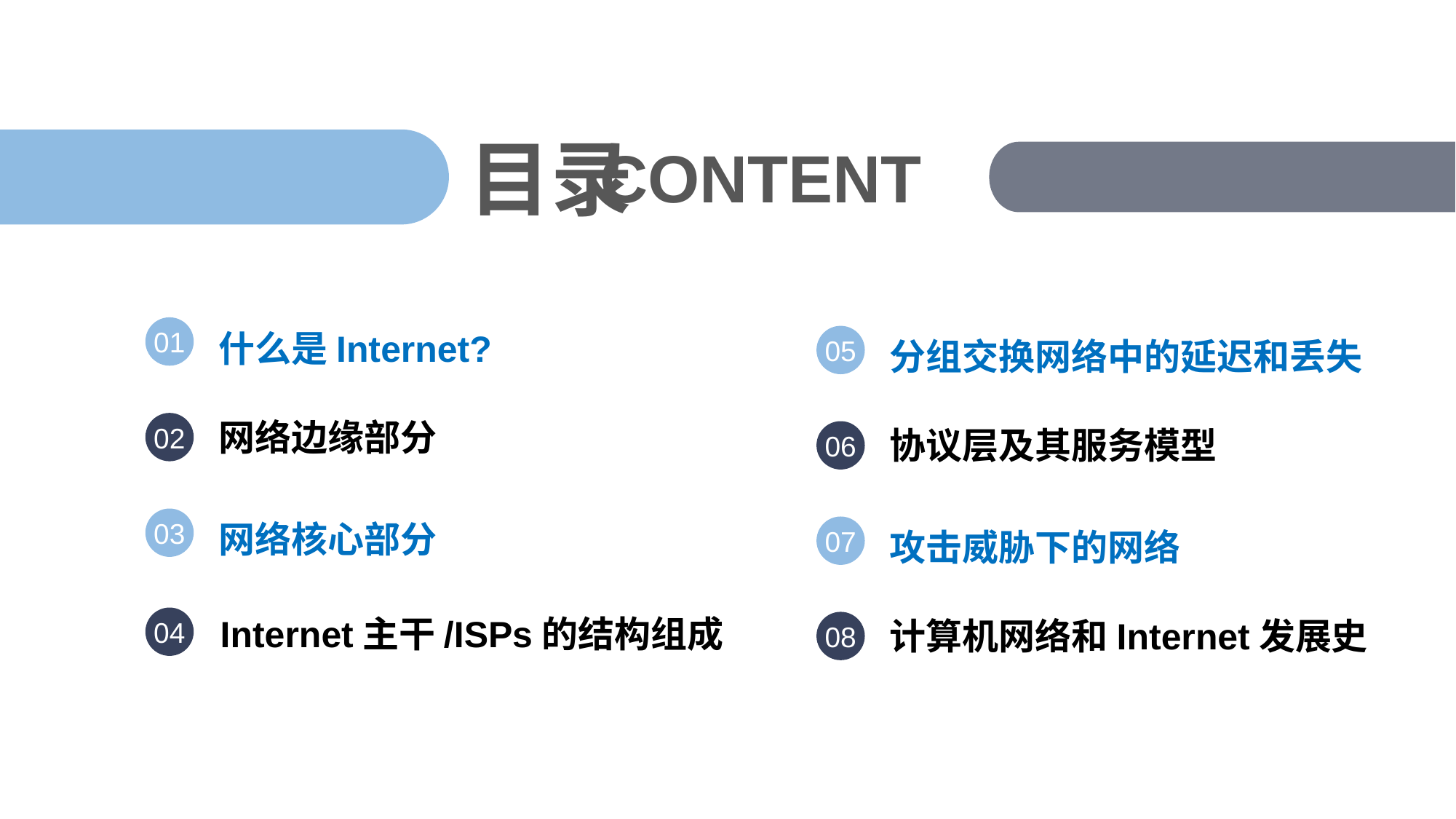

01
什么是Internet?
05
分组交换网络中的延迟和丢失
02
网络边缘部分
06
协议层及其服务模型
03
网络核心部分
07
攻击威胁下的网络
04
Internet主干/ISPs的结构组成
08
计算机网络和Internet发展史